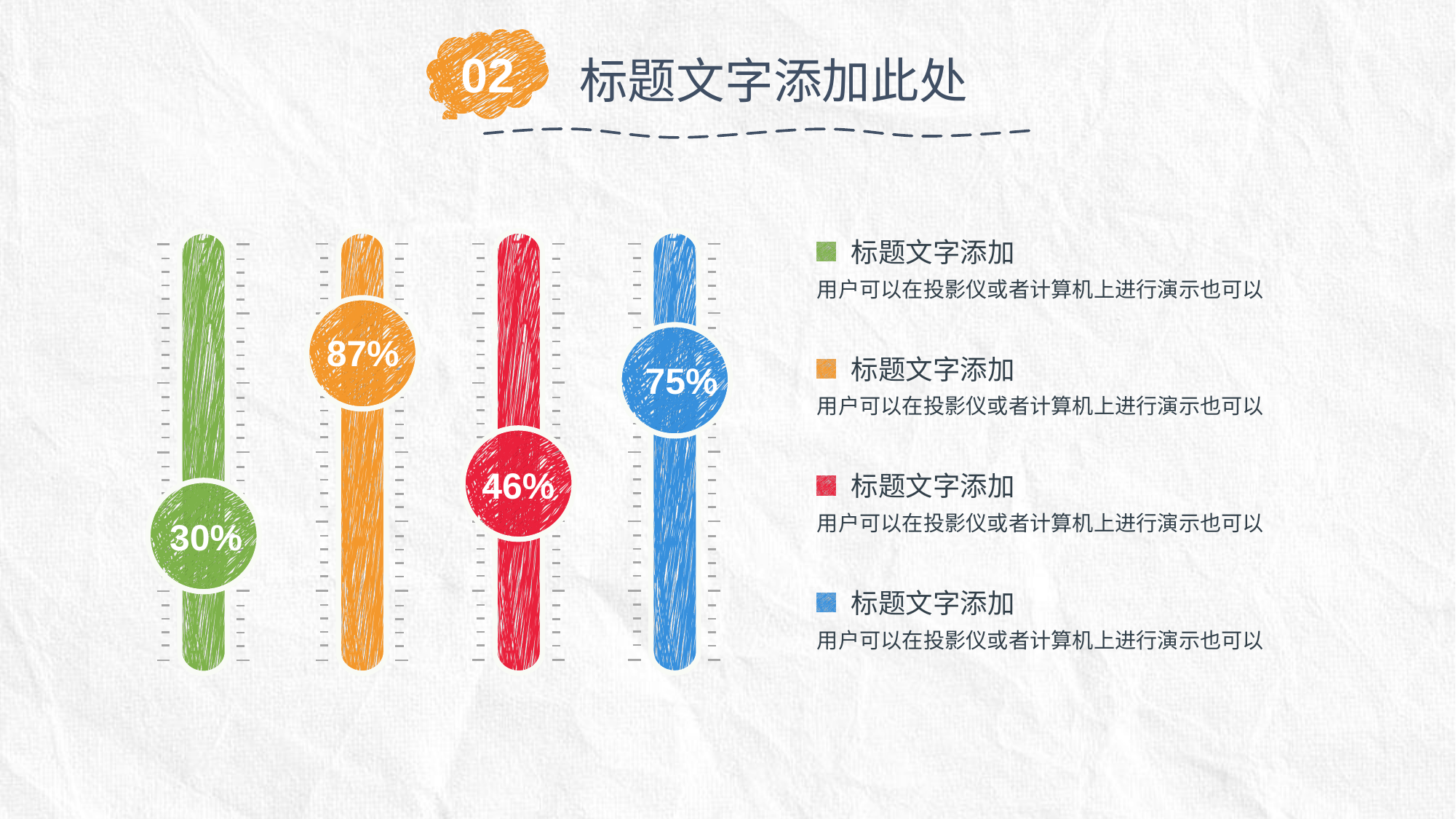

02
标题文字添加此处

标题文字添加
用户可以在投影仪或者计算机上进行演示也可以

75%

46%

87%

30%
标题文字添加
用户可以在投影仪或者计算机上进行演示也可以
标题文字添加
用户可以在投影仪或者计算机上进行演示也可以
标题文字添加
用户可以在投影仪或者计算机上进行演示也可以